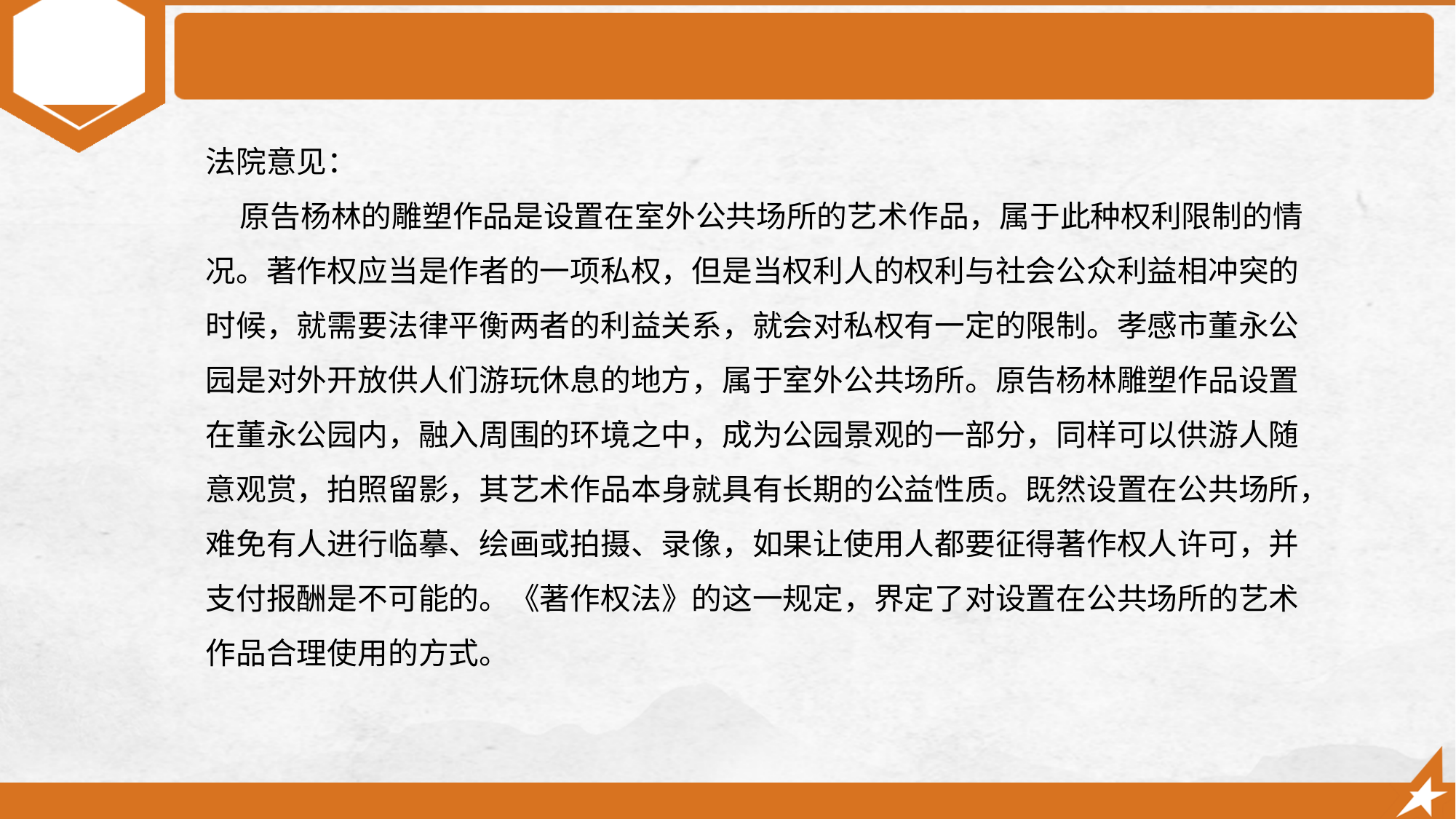

法院意见：
    原告杨林的雕塑作品是设置在室外公共场所的艺术作品，属于此种权利限制的情况。著作权应当是作者的一项私权，但是当权利人的权利与社会公众利益相冲突的时候，就需要法律平衡两者的利益关系，就会对私权有一定的限制。孝感市董永公园是对外开放供人们游玩休息的地方，属于室外公共场所。原告杨林雕塑作品设置在董永公园内，融入周围的环境之中，成为公园景观的一部分，同样可以供游人随意观赏，拍照留影，其艺术作品本身就具有长期的公益性质。既然设置在公共场所，难免有人进行临摹、绘画或拍摄、录像，如果让使用人都要征得著作权人许可，并支付报酬是不可能的。《著作权法》的这一规定，界定了对设置在公共场所的艺术作品合理使用的方式。